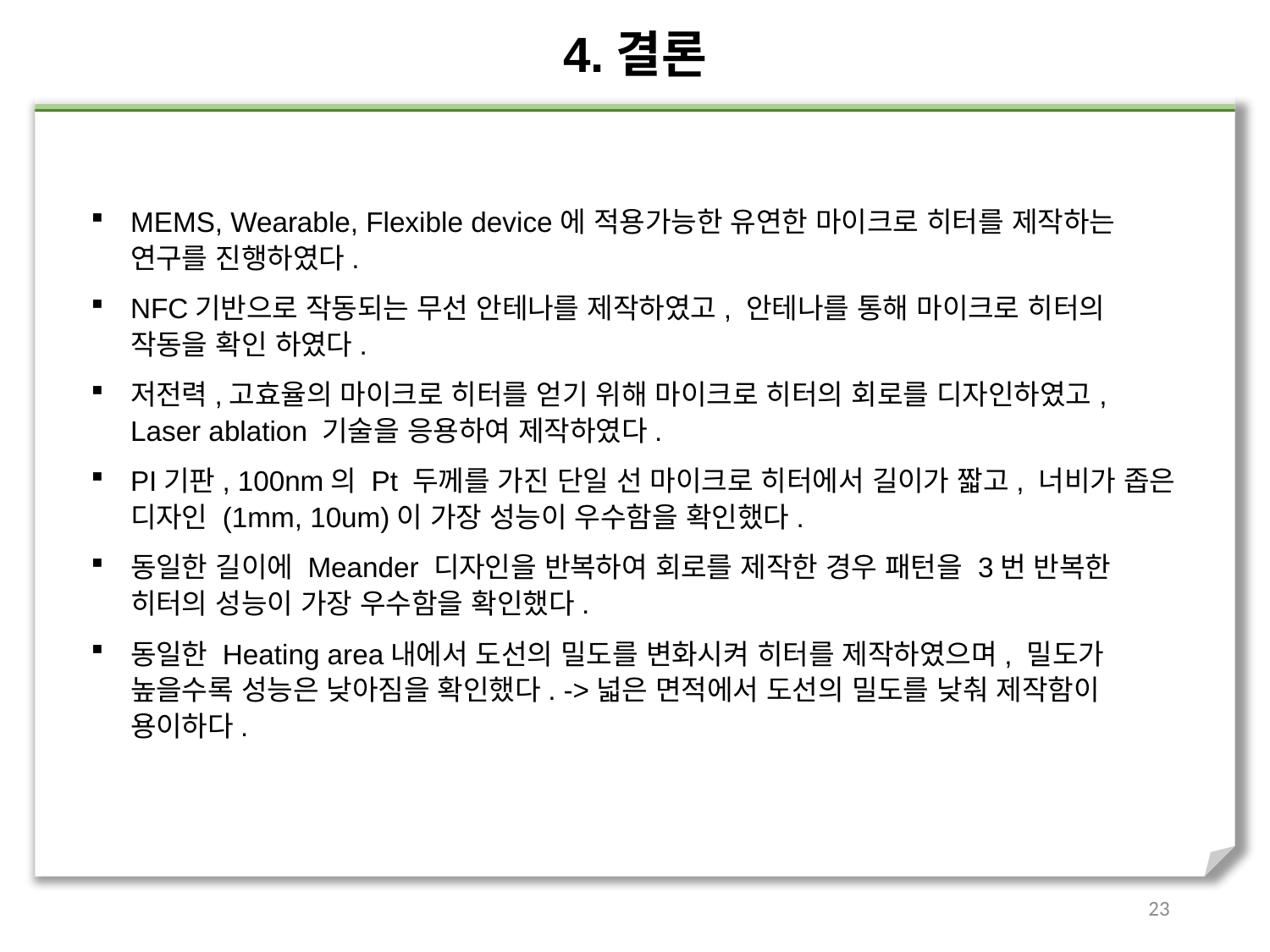

4.결론

MEMS, Wearable, Flexible device에 적용가능한 유연한 마이크로 히터를 제작하는 연구를 진행하였다.
NFC기반으로 작동되는 무선 안테나를 제작하였고, 안테나를 통해 마이크로 히터의 작동을 확인 하였다.
저전력,고효율의 마이크로 히터를 얻기 위해 마이크로 히터의 회로를 디자인하였고, Laser ablation 기술을 응용하여 제작하였다.
PI기판, 100nm의 Pt 두께를 가진 단일 선 마이크로 히터에서 길이가 짧고, 너비가 좁은 디자인 (1mm, 10um)이 가장 성능이 우수함을 확인했다.
동일한 길이에 Meander 디자인을 반복하여 회로를 제작한 경우 패턴을 3번 반복한 히터의 성능이 가장 우수함을 확인했다.
동일한 Heating area내에서 도선의 밀도를 변화시켜 히터를 제작하였으며, 밀도가 높을수록 성능은 낮아짐을 확인했다. ->넓은 면적에서 도선의 밀도를 낮춰 제작함이 용이하다.

23